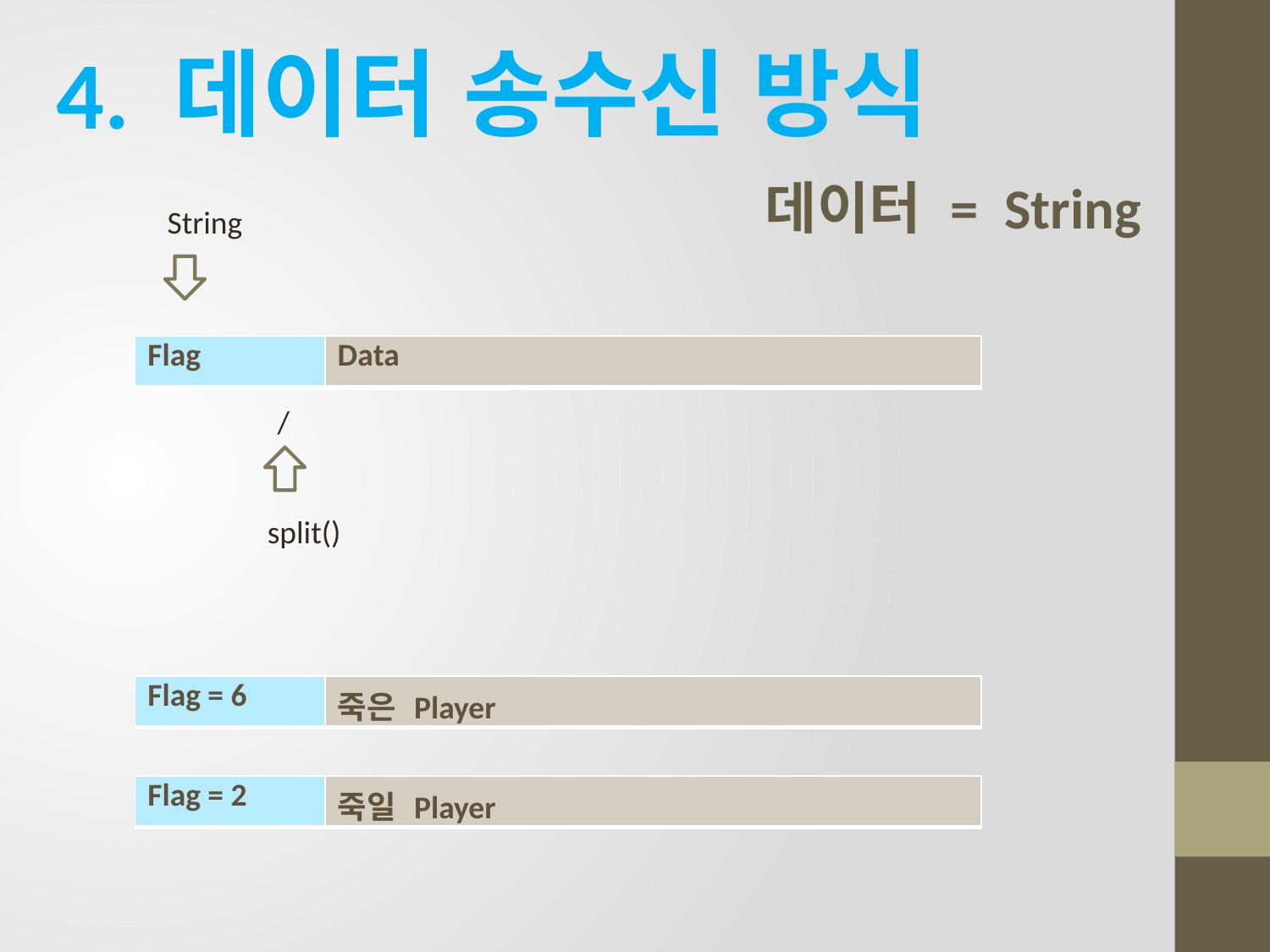

4. 데이터 송수신 방식
데이터 =  String
String

| Flag | Data |
| --- | --- |
/

split()
| Flag = 6 | 죽은 Player |
| --- | --- |
| Flag = 2 | 죽일 Player |
| --- | --- |